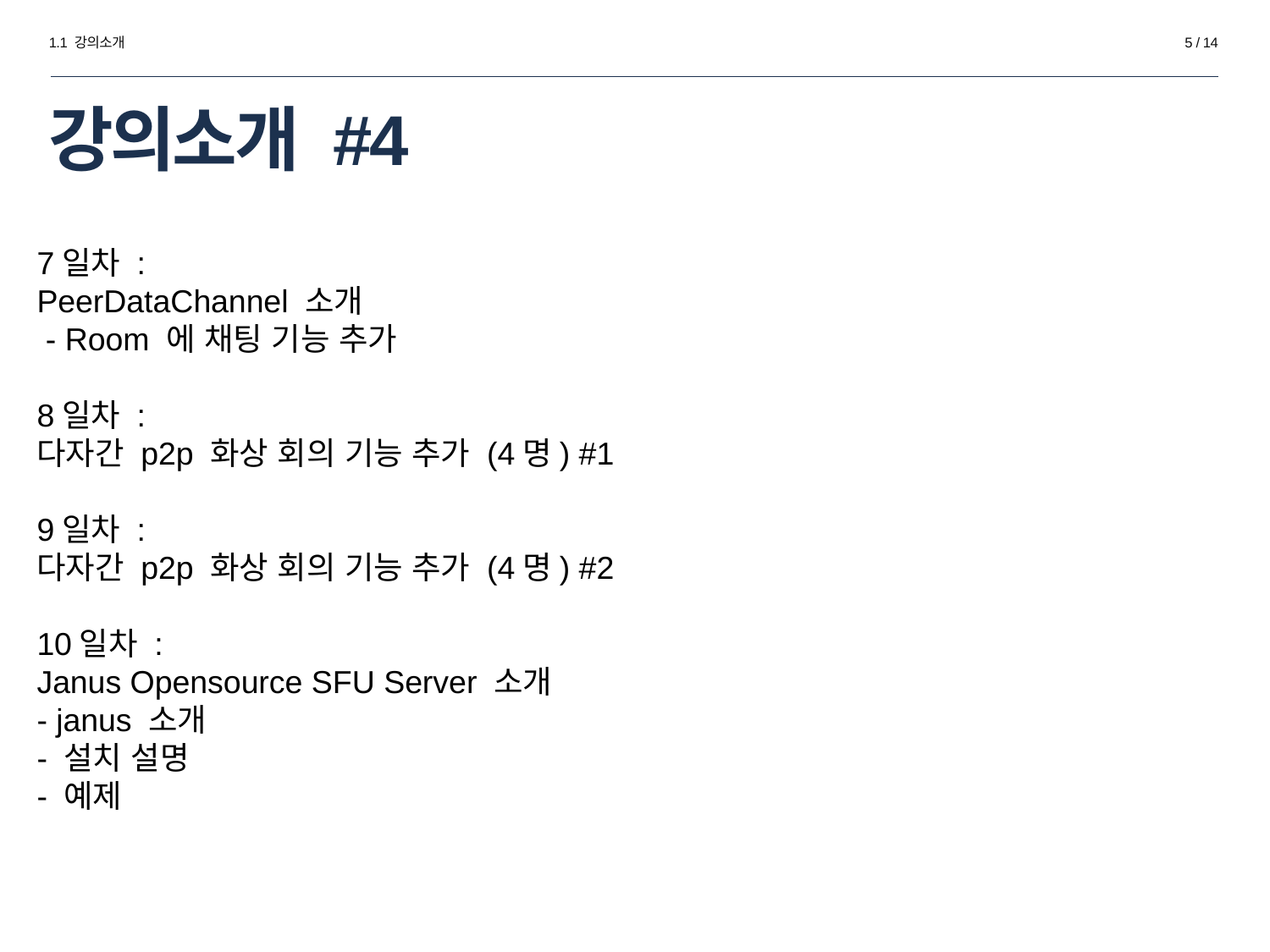

1.1 강의소개
5 / 14
# 강의소개 #4

7일차 :
PeerDataChannel 소개
 - Room 에 채팅 기능 추가

8일차 :
다자간 p2p 화상 회의 기능 추가 (4명) #1

9일차 :
다자간 p2p 화상 회의 기능 추가 (4명) #2

10일차 :
Janus Opensource SFU Server 소개
- janus 소개
- 설치 설명
- 예제